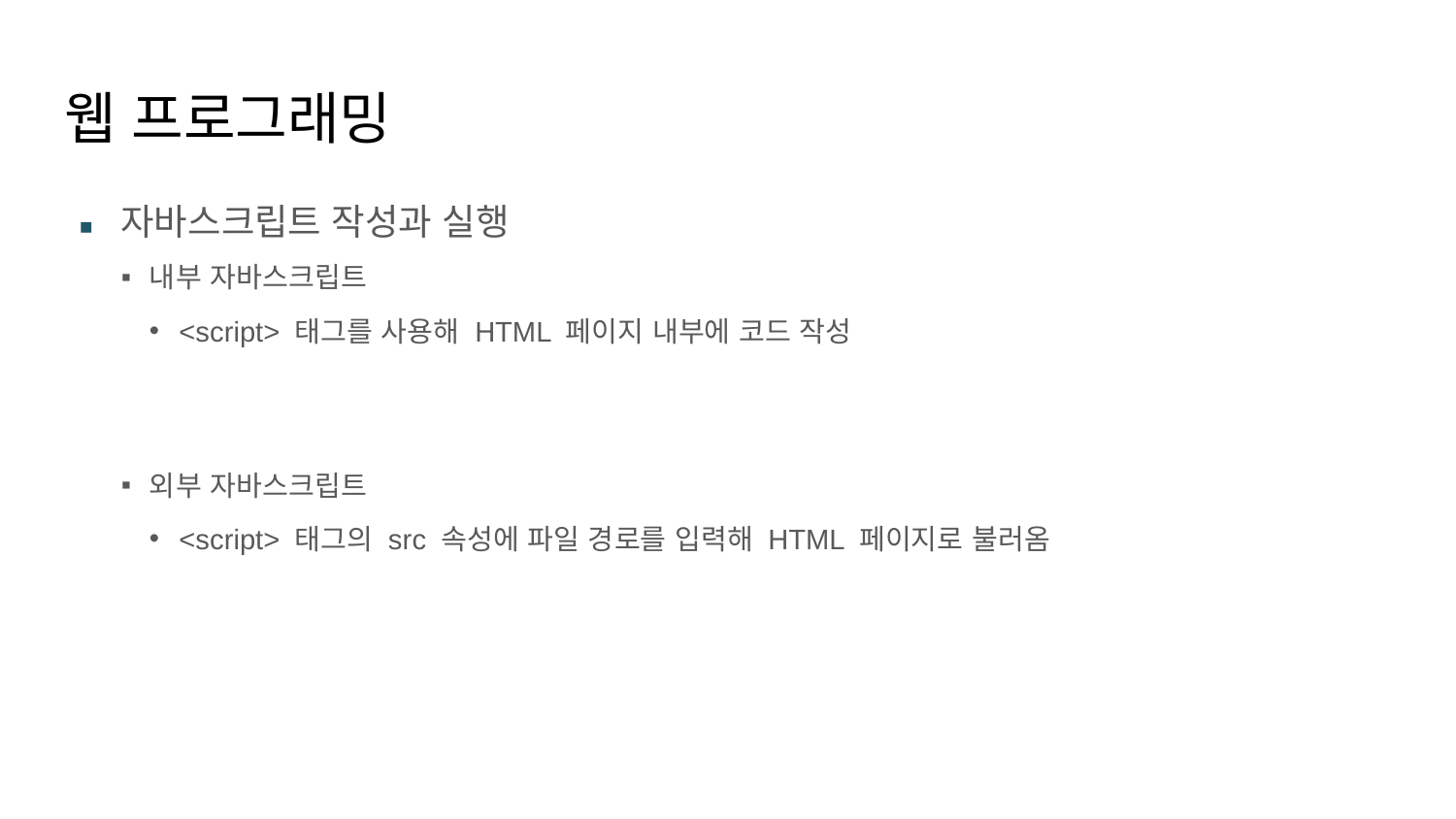

# 웹 프로그래밍
자바스크립트 작성과 실행
내부 자바스크립트
<script> 태그를 사용해 HTML 페이지 내부에 코드 작성

외부 자바스크립트
<script> 태그의 src 속성에 파일 경로를 입력해 HTML 페이지로 불러옴